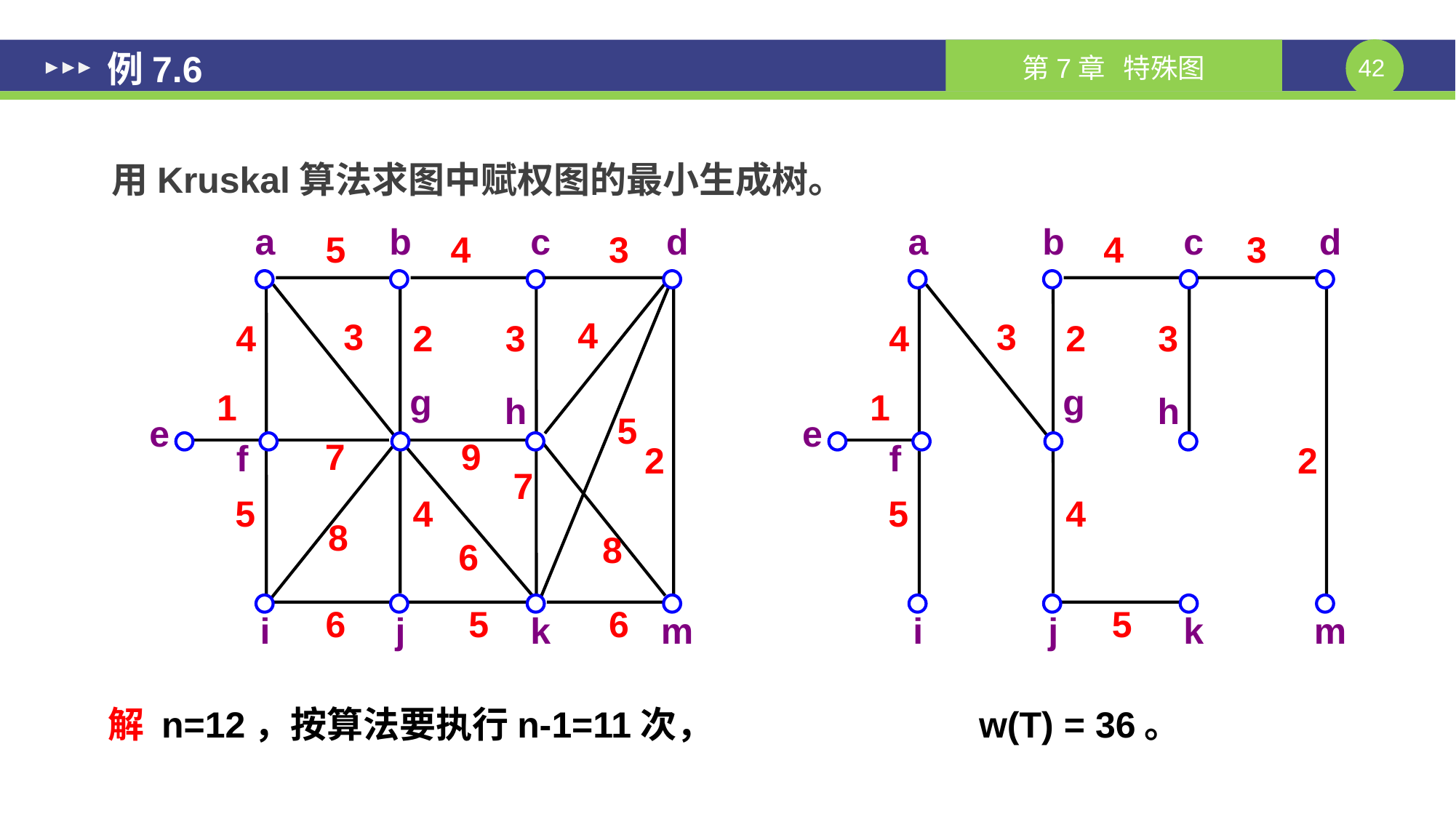

# 例7.6
用Kruskal算法求图中赋权图的最小生成树。
a
b
c
d
5
4
3

4
3
4
2
3
g
1
h
5
e

7
9
f
2

7
5
4
8
8
6

6
5
6

i
j
k
m
a
b
c
d
4
3

3
4
2
3
g
1
h
e

f
2

5
4

5

i
j
k
m
解 n=12，按算法要执行n-1=11次，
w(T) = 36。